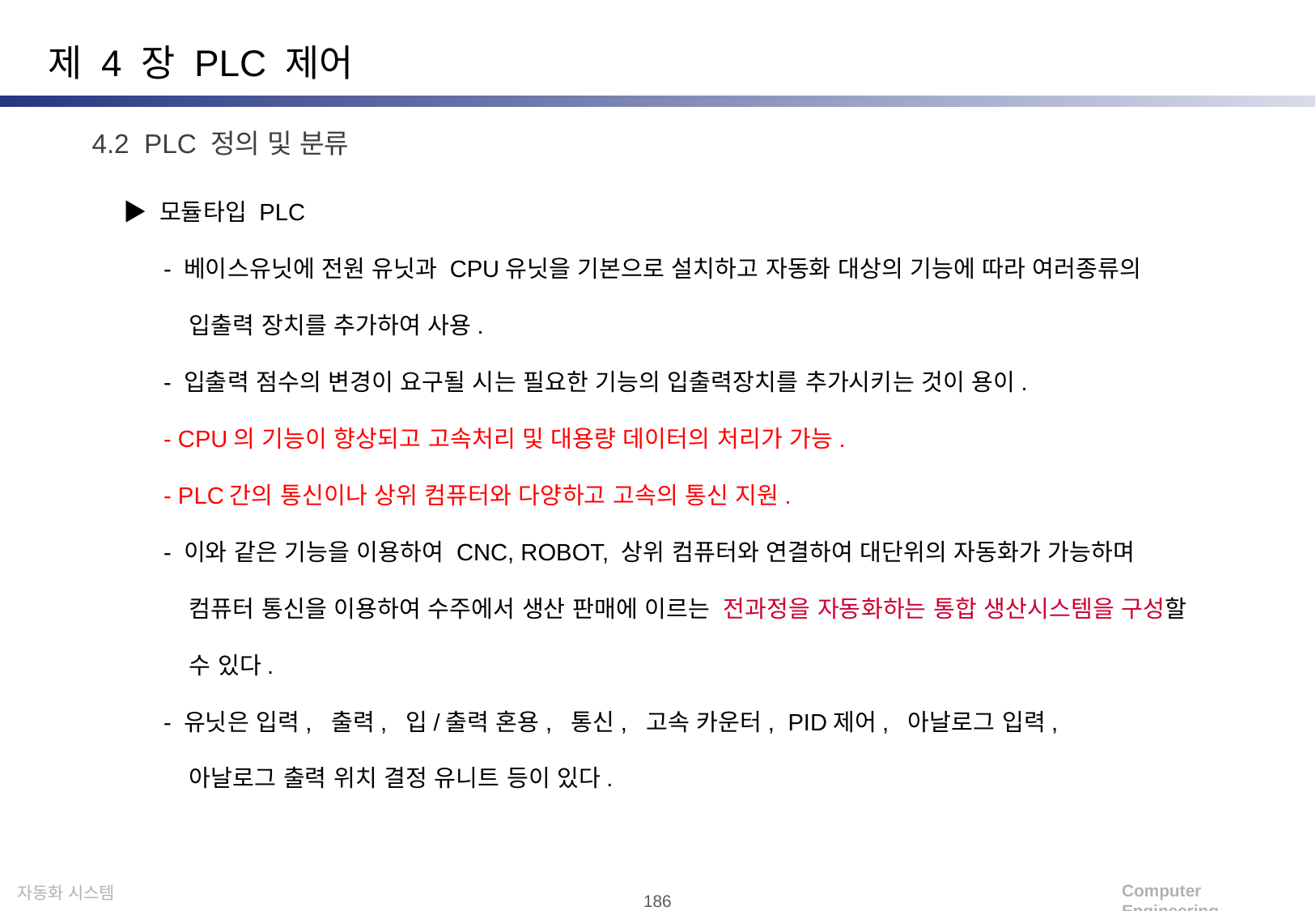

제 4 장 PLC 제어
4.2  PLC 정의 및 분류
  ▶ 모듈타입 PLC
        - 베이스유닛에 전원 유닛과 CPU유닛을 기본으로 설치하고 자동화 대상의 기능에 따라 여러종류의
           입출력 장치를 추가하여 사용.
        - 입출력 점수의 변경이 요구될 시는 필요한 기능의 입출력장치를 추가시키는 것이 용이.
        - CPU의 기능이 향상되고 고속처리 및 대용량 데이터의 처리가 가능.
        - PLC간의 통신이나 상위 컴퓨터와 다양하고 고속의 통신 지원.
        - 이와 같은 기능을 이용하여 CNC, ROBOT, 상위 컴퓨터와 연결하여 대단위의 자동화가 가능하며
           컴퓨터 통신을 이용하여 수주에서 생산 판매에 이르는  전과정을 자동화하는 통합 생산시스템을 구성할
           수 있다.
        - 유닛은 입력,  출력,  입/출력 혼용,  통신,  고속 카운터,  PID제어,  아날로그 입력,
           아날로그 출력 위치 결정 유니트 등이 있다.